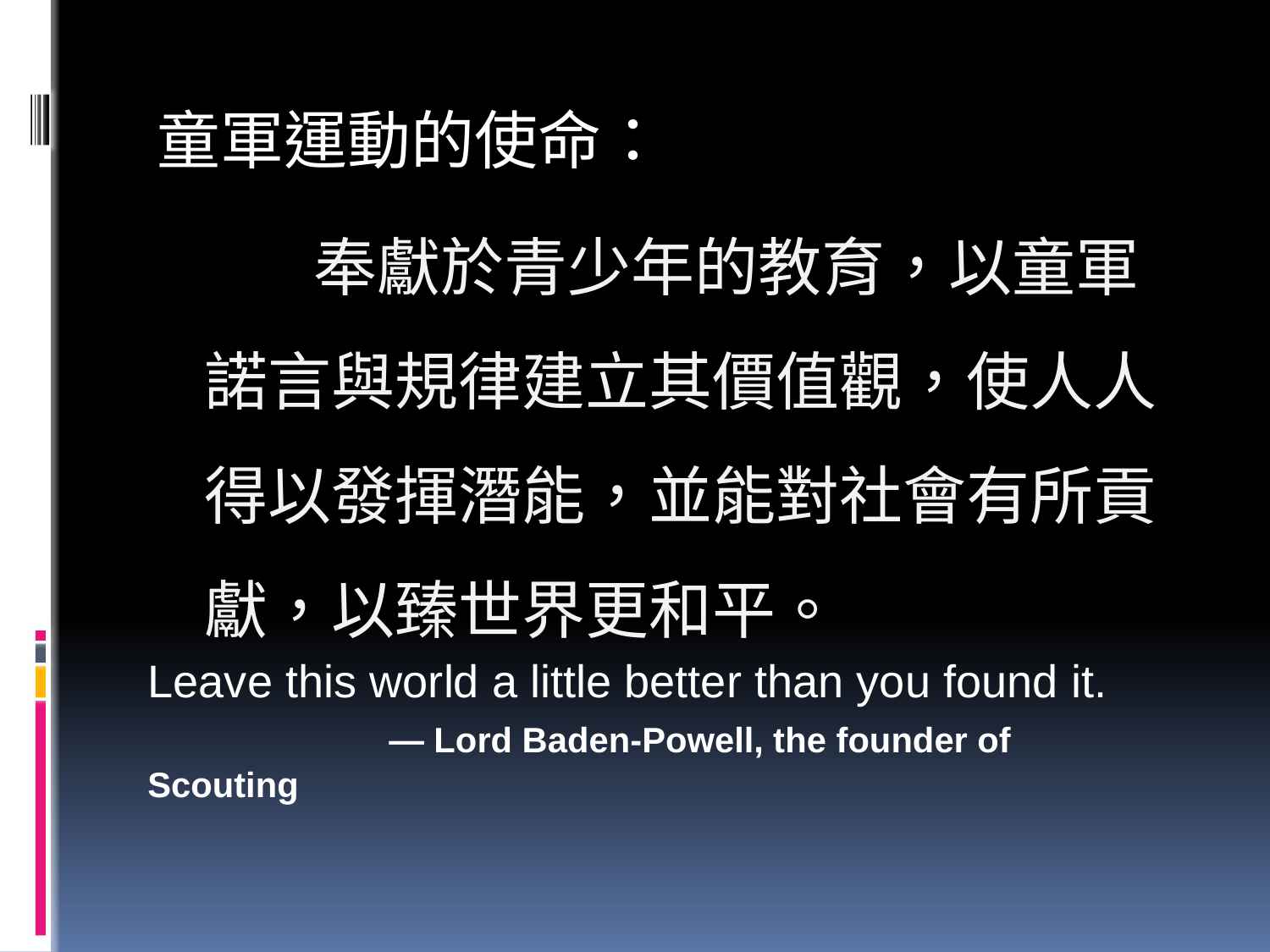

童軍運動的使命：
          奉獻於青少年的教育，以童軍諾言與規律建立其價值觀，使人人得以發揮潛能，並能對社會有所貢獻，以臻世界更和平。

Leave this world a little better than you found it.
                   — Lord Baden-Powell, the founder of Scouting